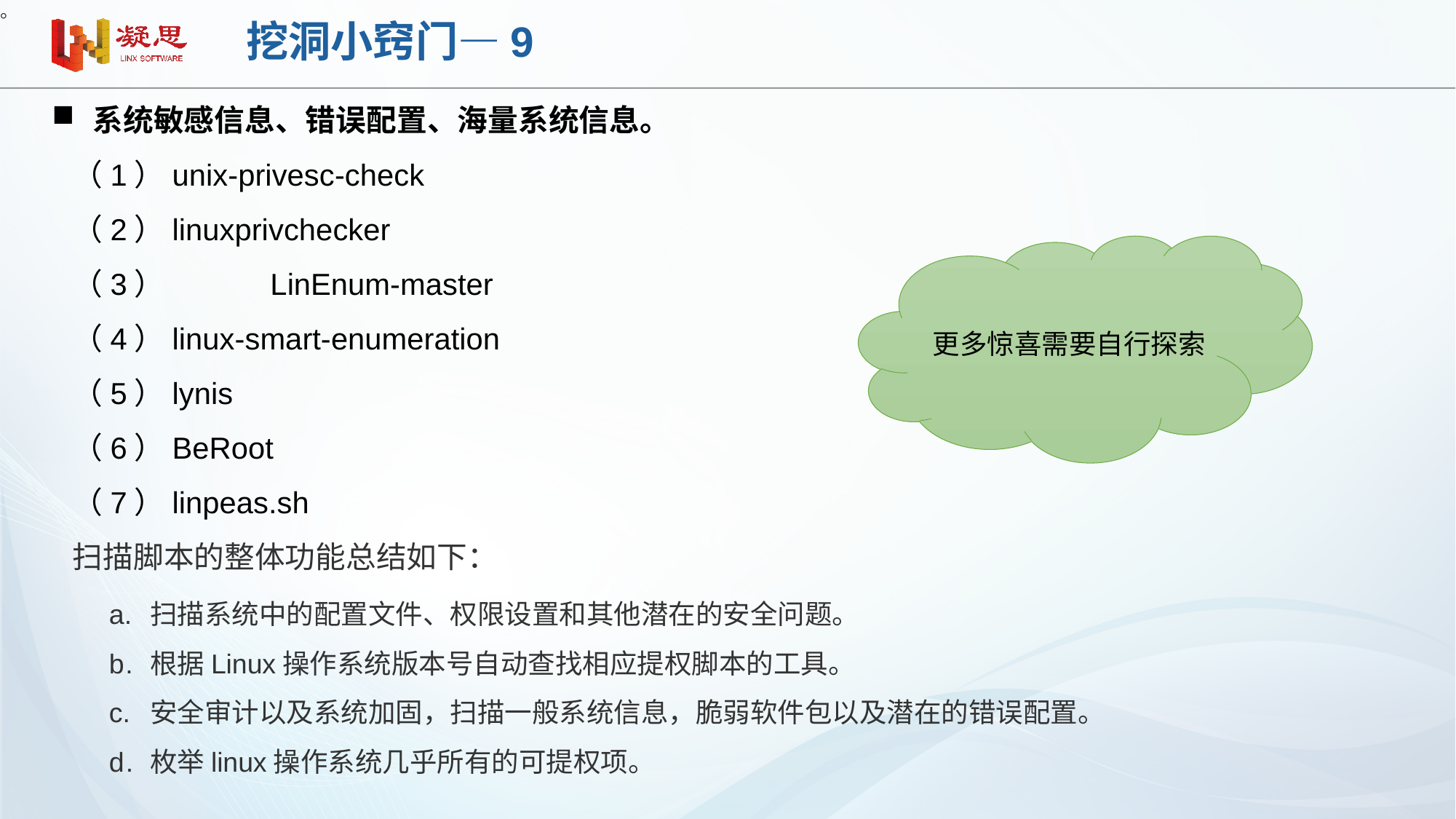

。

# 挖洞小窍门—9
系统敏感信息、错误配置、海量系统信息。
  （1）unix-privesc-check
  （2）linuxprivchecker
  （3）	LinEnum-master
  （4）linux-smart-enumeration
  （5）lynis
  （6）BeRoot
  （7）linpeas.sh
  扫描脚本的整体功能总结如下：

更多惊喜需要自行探索
扫描系统中的配置文件、权限设置和其他潜在的安全问题。
根据Linux操作系统版本号自动查找相应提权脚本的工具。
安全审计以及系统加固，扫描一般系统信息，脆弱软件包以及潜在的错误配置。
枚举linux操作系统几乎所有的可提权项。